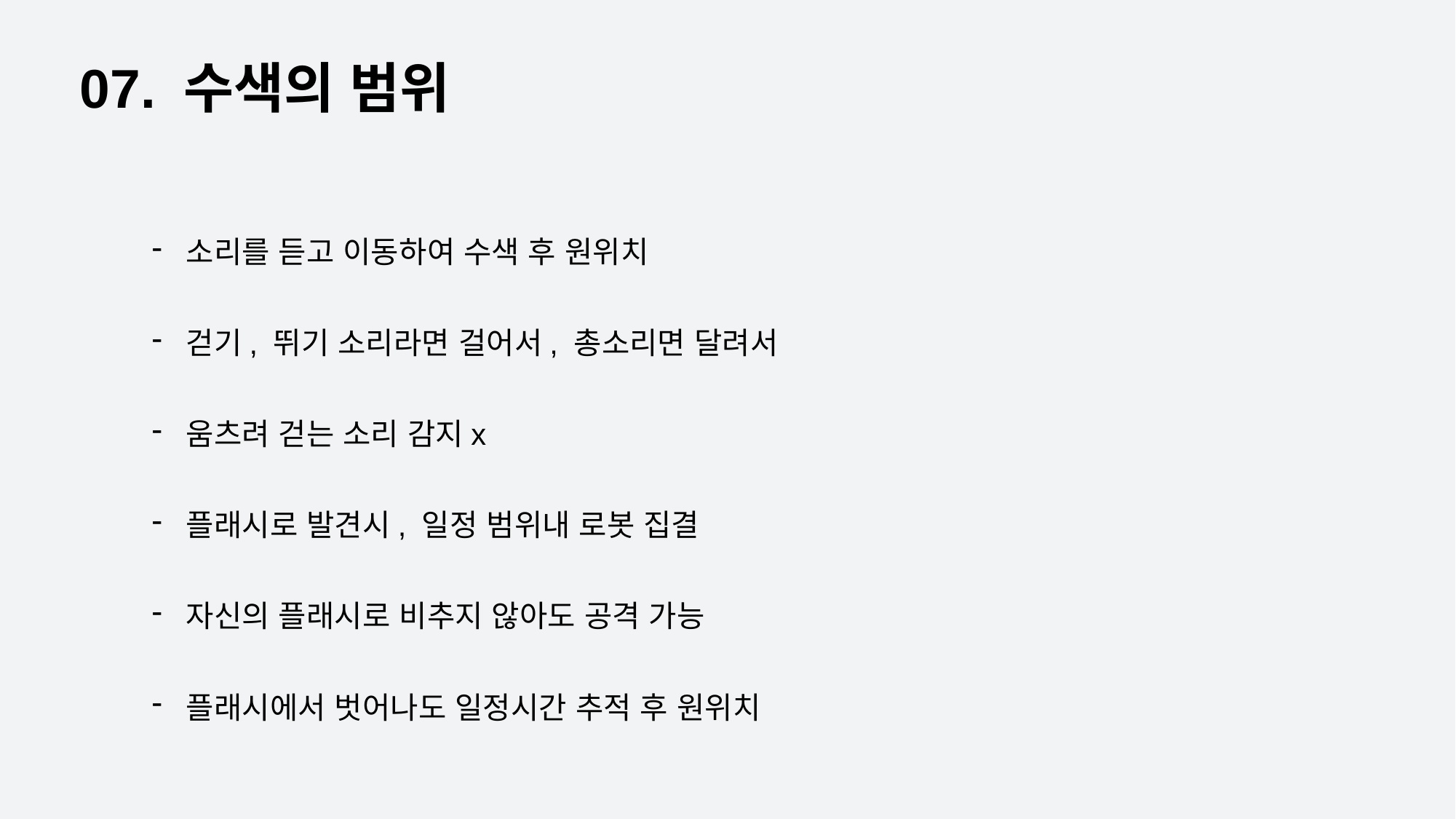

07. 수색의 범위
소리를 듣고 이동하여 수색 후 원위치
걷기, 뛰기 소리라면 걸어서, 총소리면 달려서
움츠려 걷는 소리 감지x
플래시로 발견시, 일정 범위내 로봇 집결
자신의 플래시로 비추지 않아도 공격 가능
플래시에서 벗어나도 일정시간 추적 후 원위치